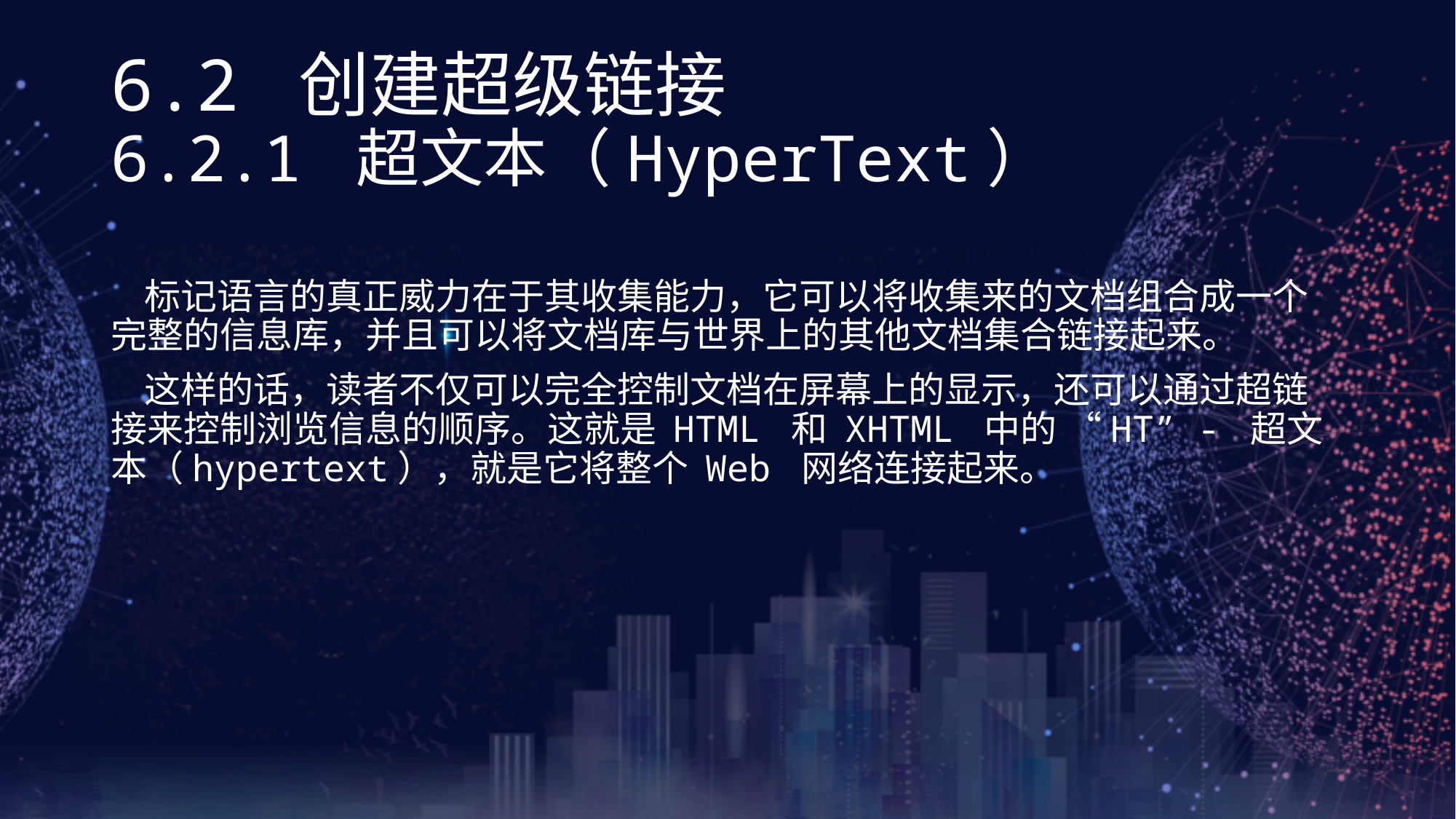

# 6.2 创建超级链接 6.2.1 超文本（HyperText）

   标记语言的真正威力在于其收集能力，它可以将收集来的文档组合成一个完整的信息库，并且可以将文档库与世界上的其他文档集合链接起来。
   这样的话，读者不仅可以完全控制文档在屏幕上的显示，还可以通过超链接来控制浏览信息的顺序。这就是 HTML 和 XHTML 中的 “HT” - 超文本（hypertext），就是它将整个 Web 网络连接起来。